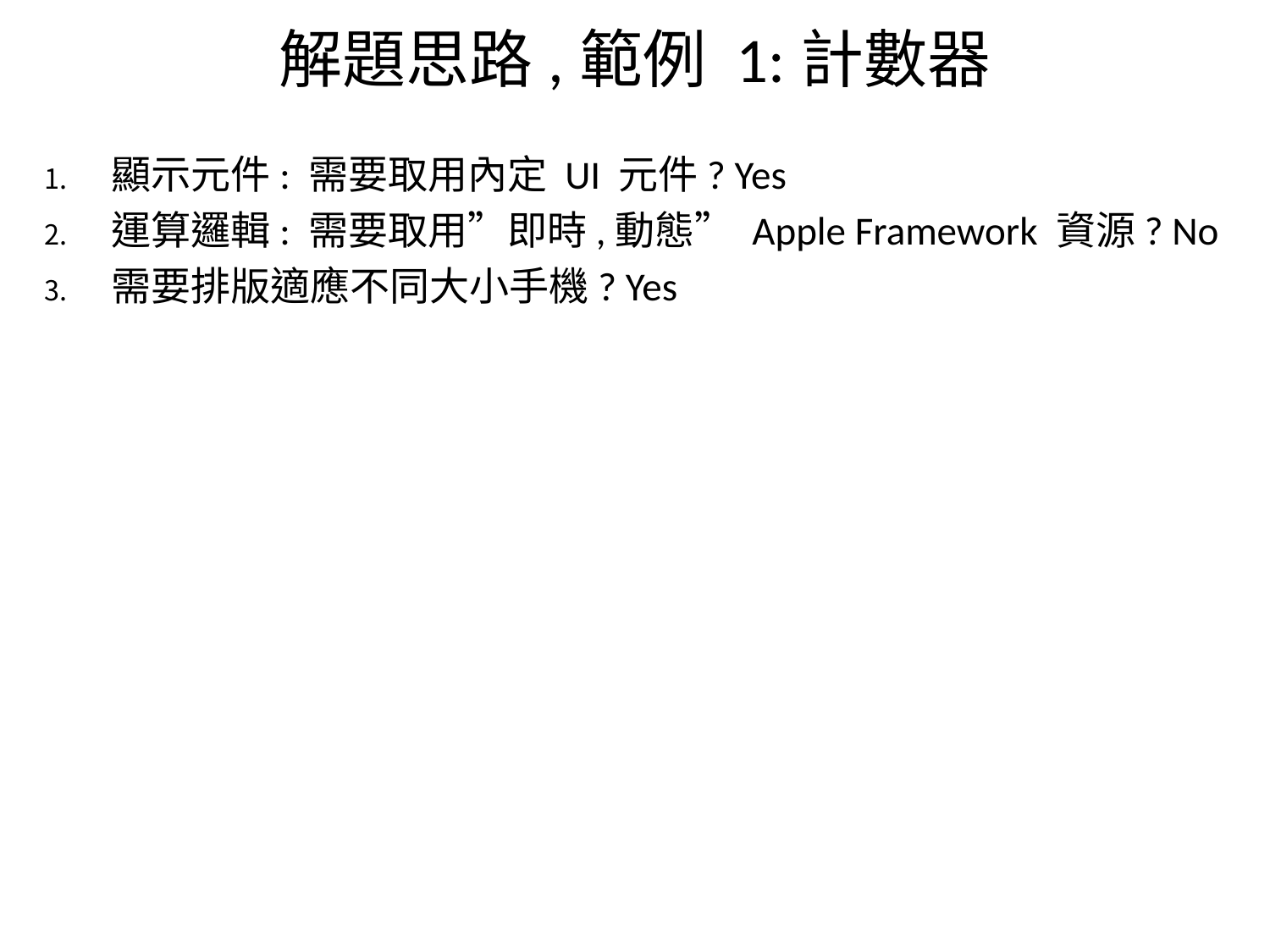

# 解題思路,範例 1:計數器
顯示元件: 需要取用內定 UI 元件? Yes
運算邏輯: 需要取用”即時,動態” Apple Framework 資源? No
需要排版適應不同大小手機? Yes